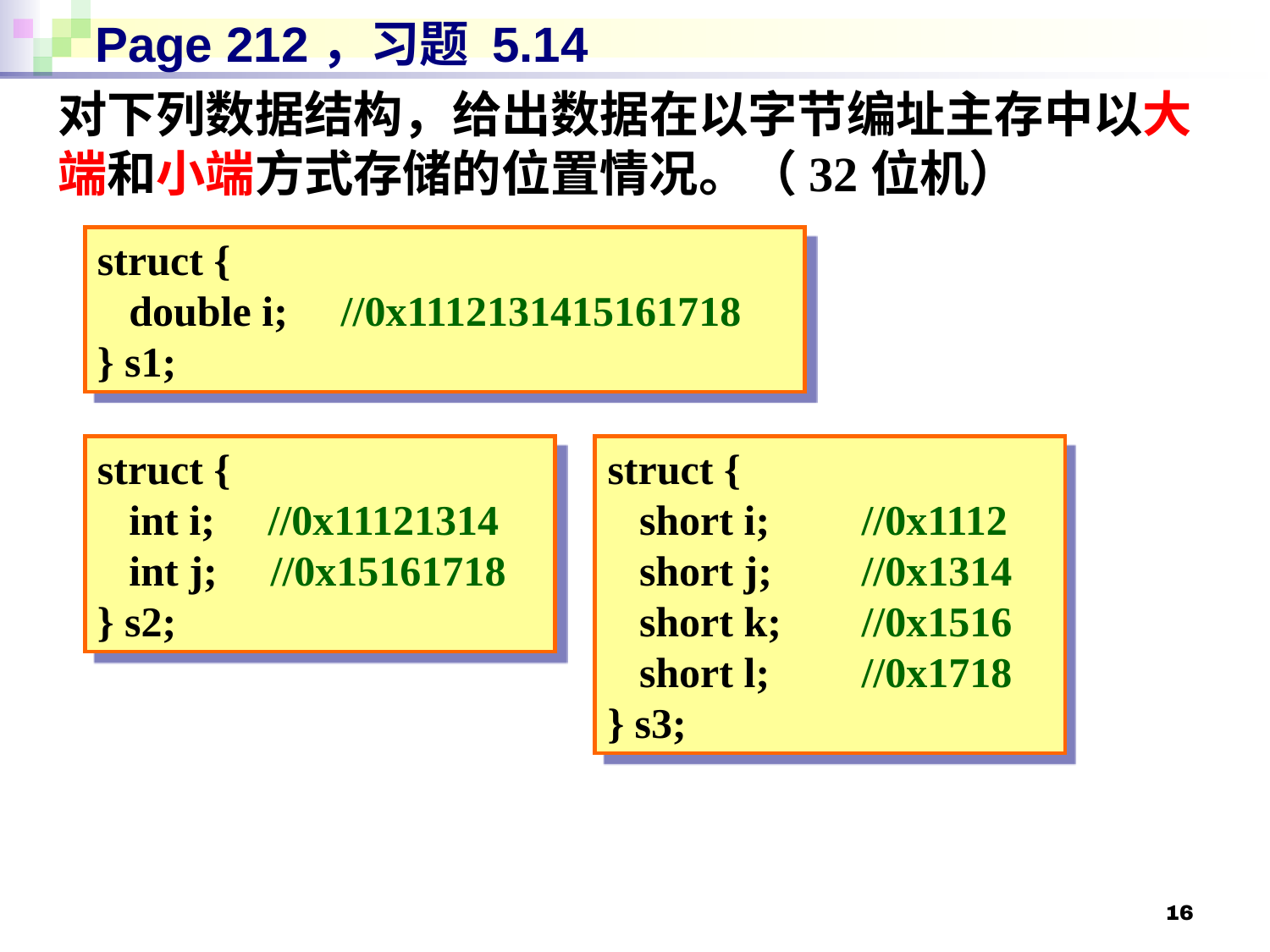

# Page 212，习题 5.14
对下列数据结构，给出数据在以字节编址主存中以大端和小端方式存储的位置情况。（32位机）
struct {
   double i;     //0x1112131415161718
} s1;
struct {
   int i;     //0x11121314
   int j;     //0x15161718
} s2;
struct {
   short i;	//0x1112
   short j;	//0x1314
   short k;	//0x1516
   short l;	//0x1718
} s3;
16